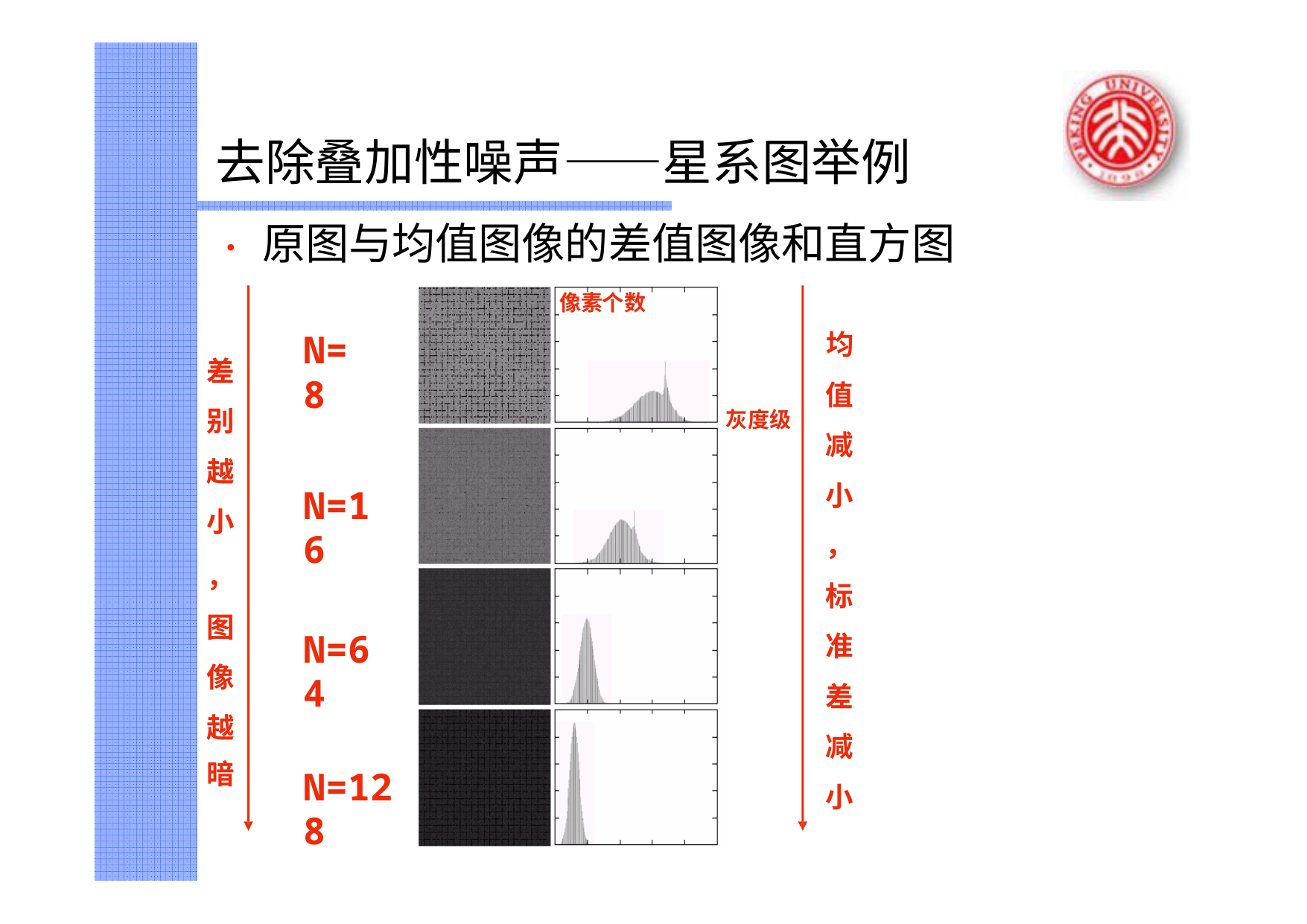

# 去除叠加性噪声——星系图举例
•	原图与均值图像的差值图像和直方图
像素个数
均
值 减 小
， 标 准 差 减 小

N=8
差 别 越 小
， 图
像 越
暗
灰度级
N=16
N=64
N=128